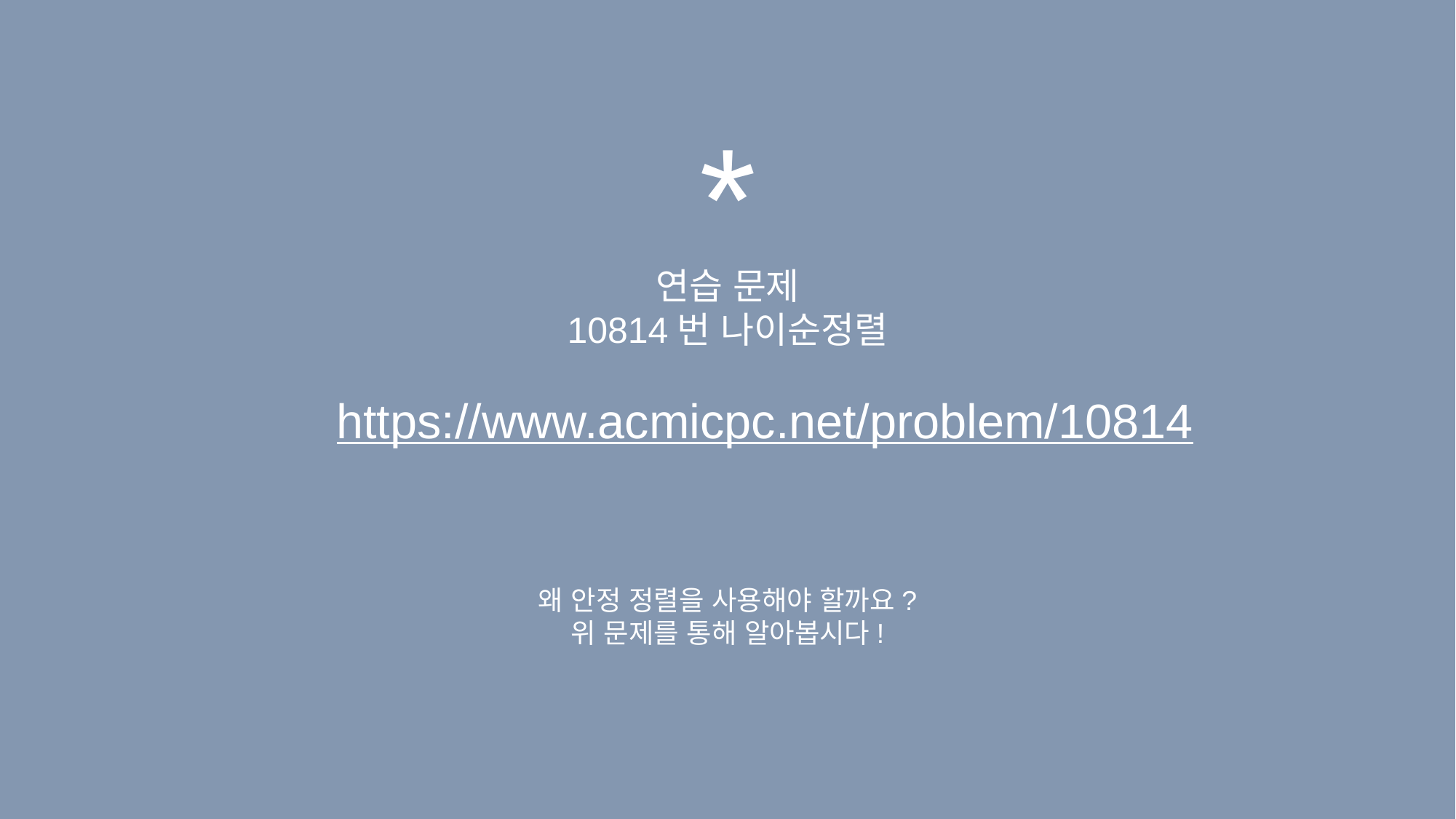

*
연습 문제
10814번 나이순정렬

https://www.acmicpc.net/problem/10814

왜 안정 정렬을 사용해야 할까요?
위 문제를 통해 알아봅시다!